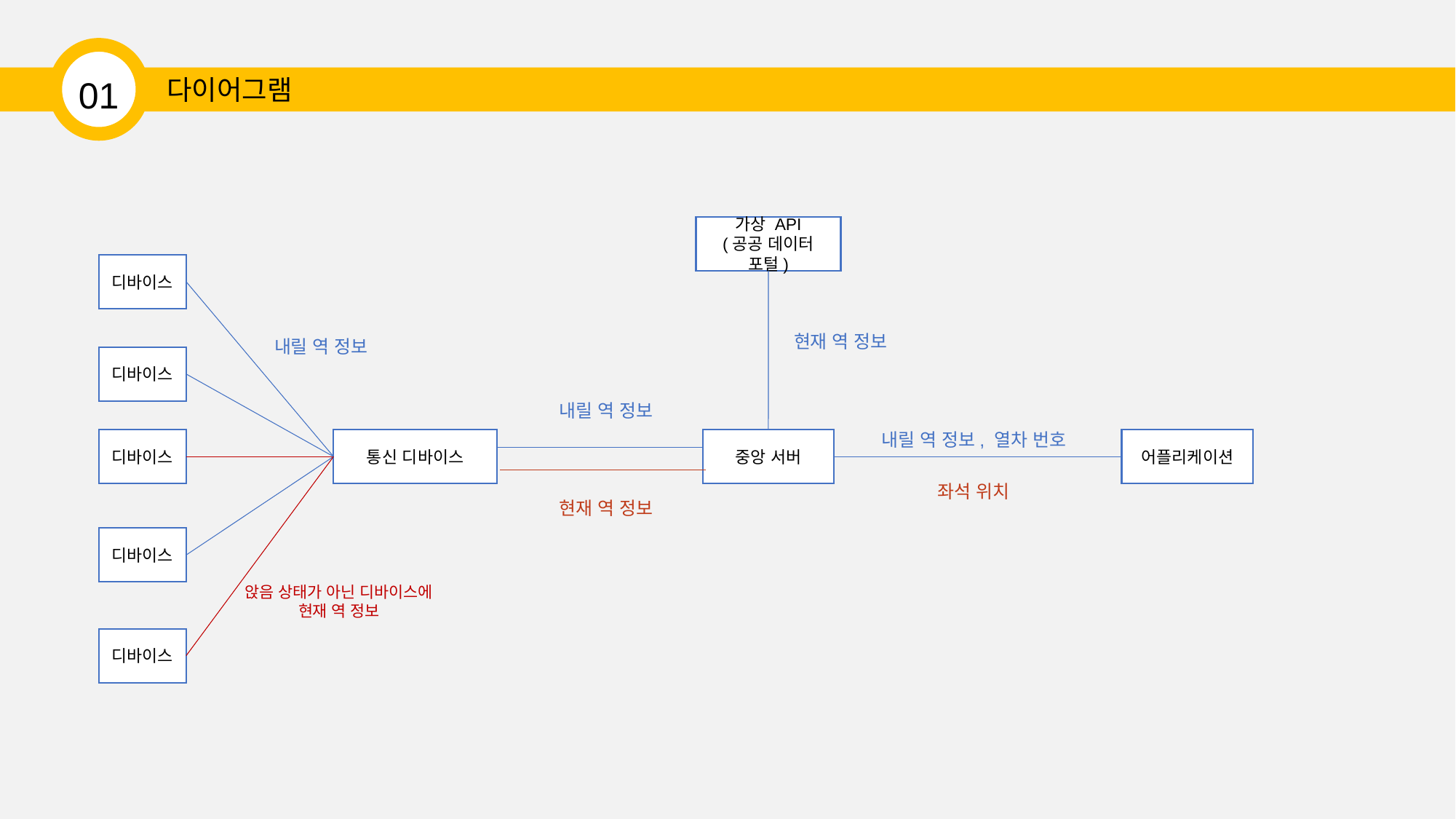

01

다이어그램
가상 API
(공공 데이터 포털)
디바이스
현재 역 정보
내릴 역 정보
디바이스
내릴 역 정보
내릴 역 정보, 열차 번호
디바이스
통신 디바이스
중앙 서버
어플리케이션
좌석 위치
현재 역 정보
디바이스
앉음 상태가 아닌 디바이스에 현재 역 정보
디바이스